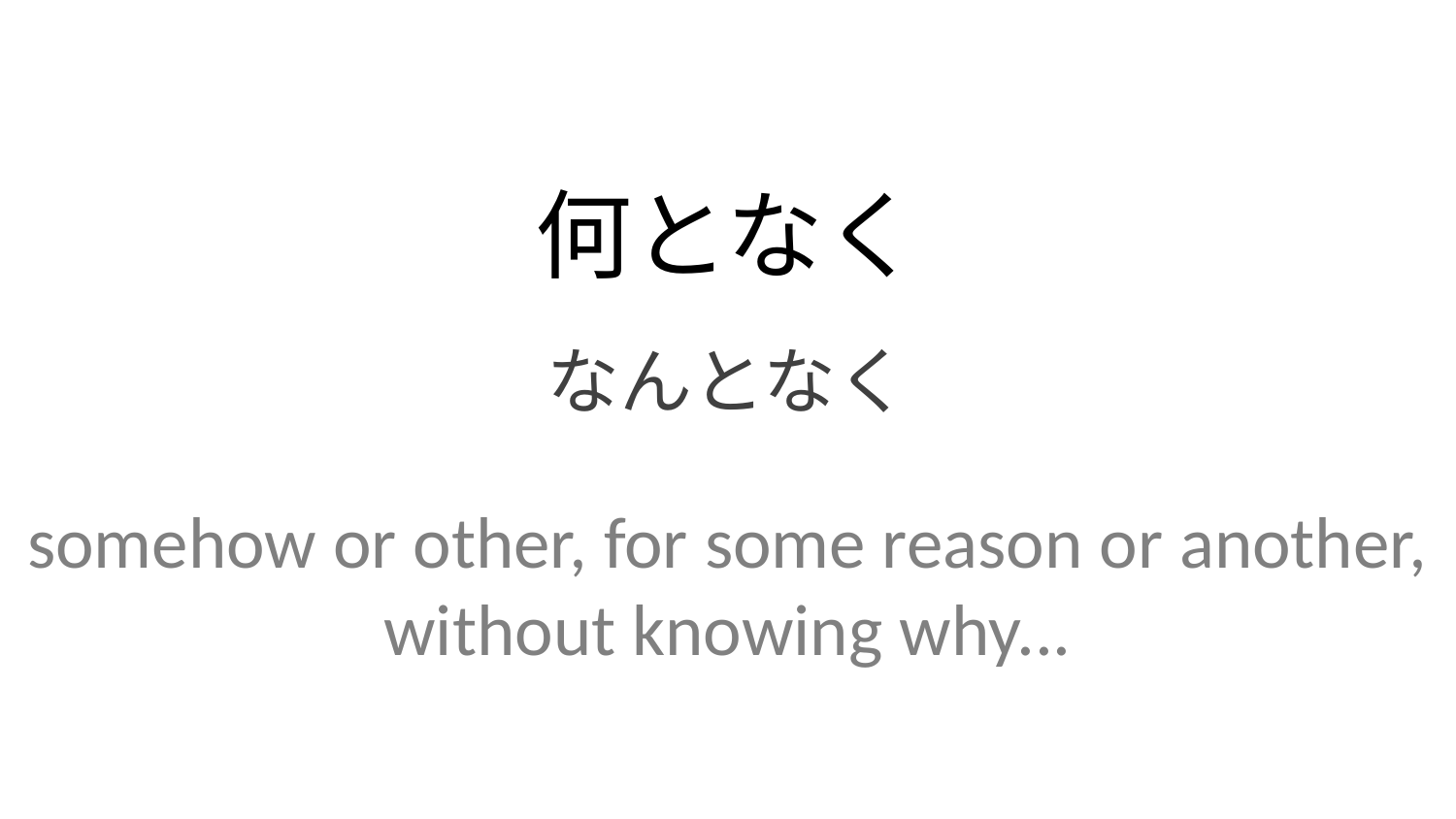

何となく

なんとなく
somehow or other, for some reason or another, without knowing why...